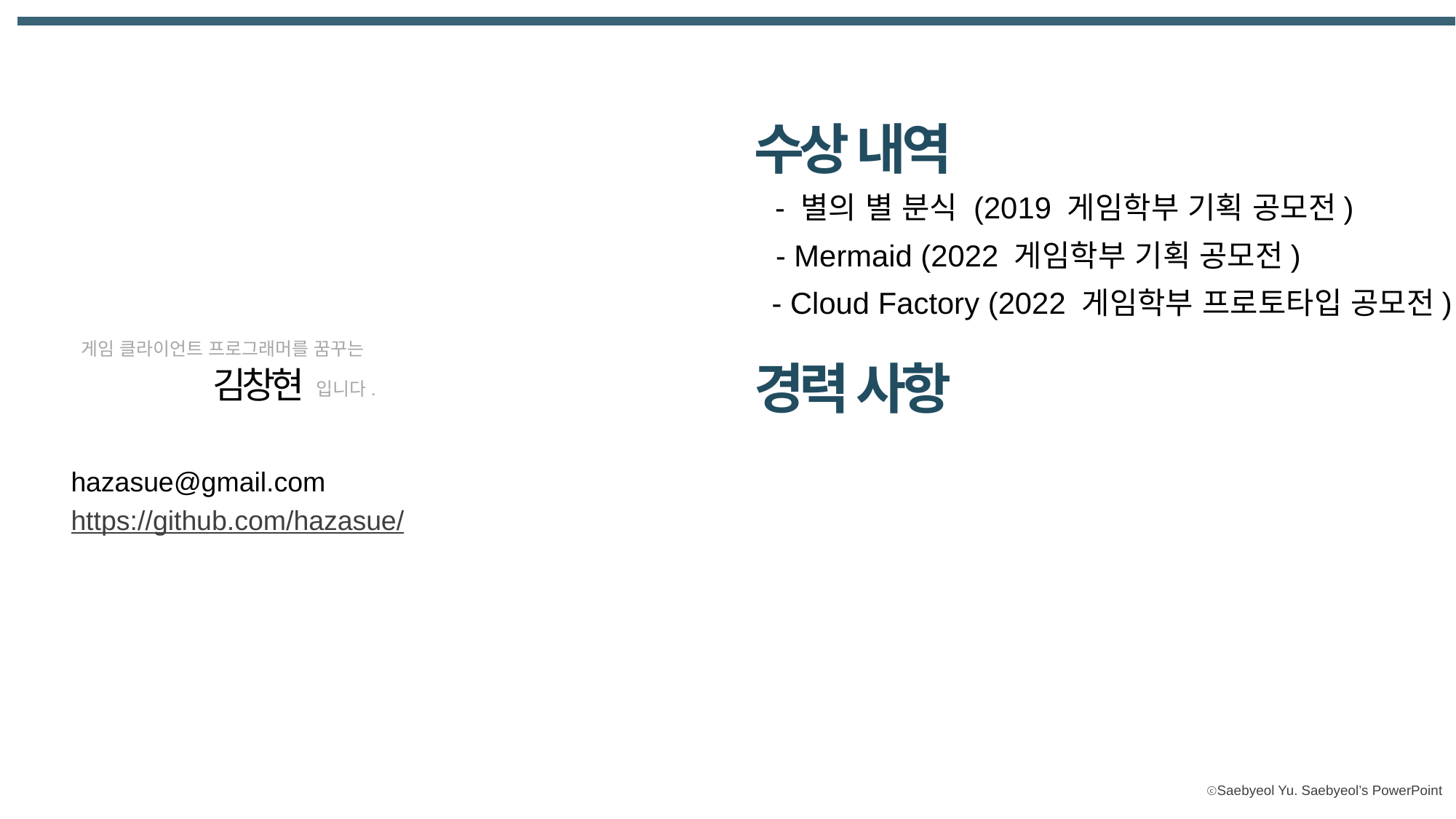

수상 내역
- 별의 별 분식 (2019 게임학부 기획 공모전)
- Mermaid (2022 게임학부 기획 공모전)
- Cloud Factory (2022 게임학부 프로토타입 공모전)
게임 클라이언트 프로그래머를 꿈꾸는
경력 사항
김창현
입니다.
요소2
hazasue@gmail.com
https://github.com/hazasue/